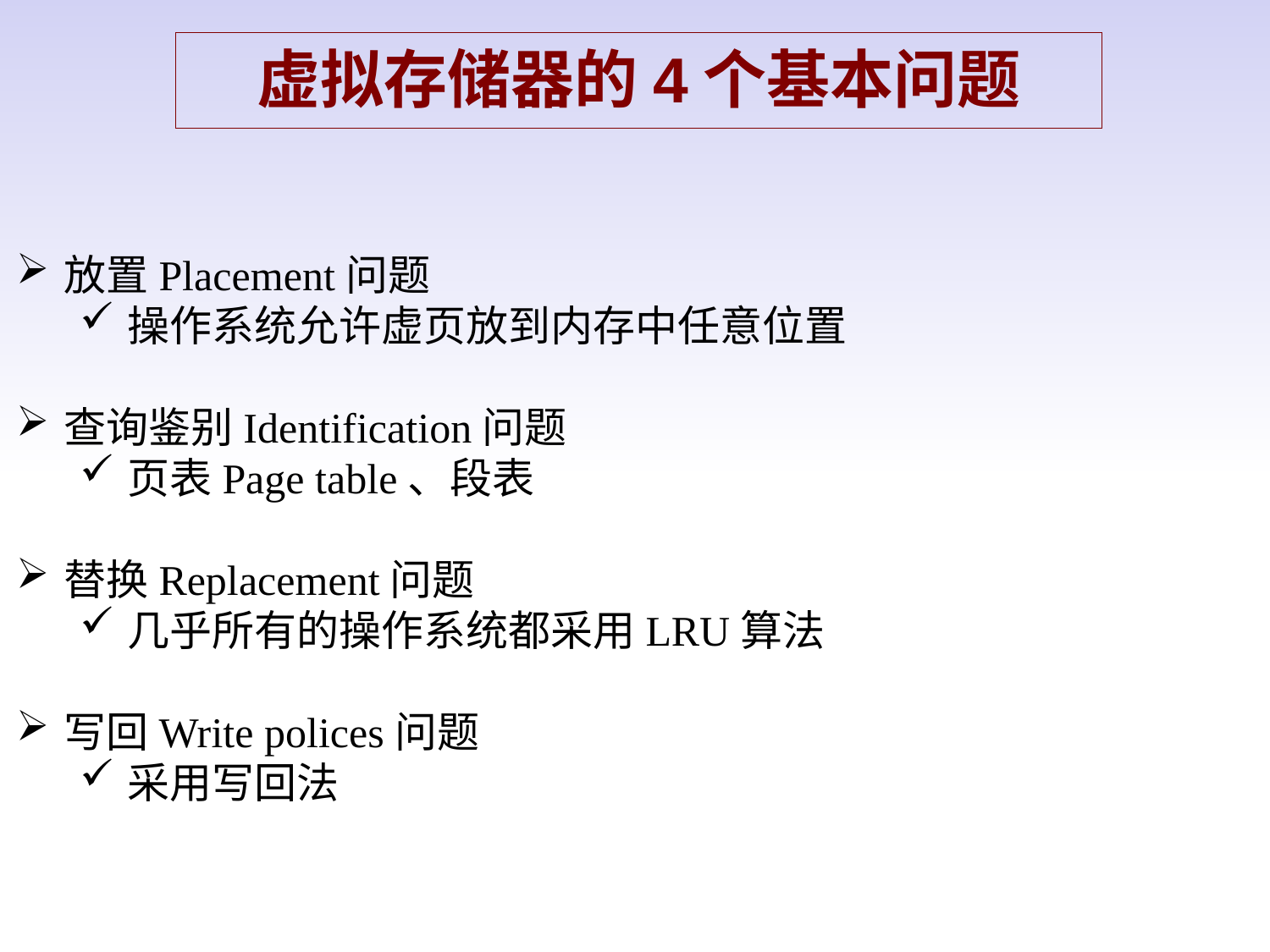

虚拟存储器的4个基本问题
放置Placement问题
操作系统允许虚页放到内存中任意位置

查询鉴别Identification问题
页表Page table、段表

替换Replacement问题
几乎所有的操作系统都采用LRU算法

写回Write polices问题
采用写回法